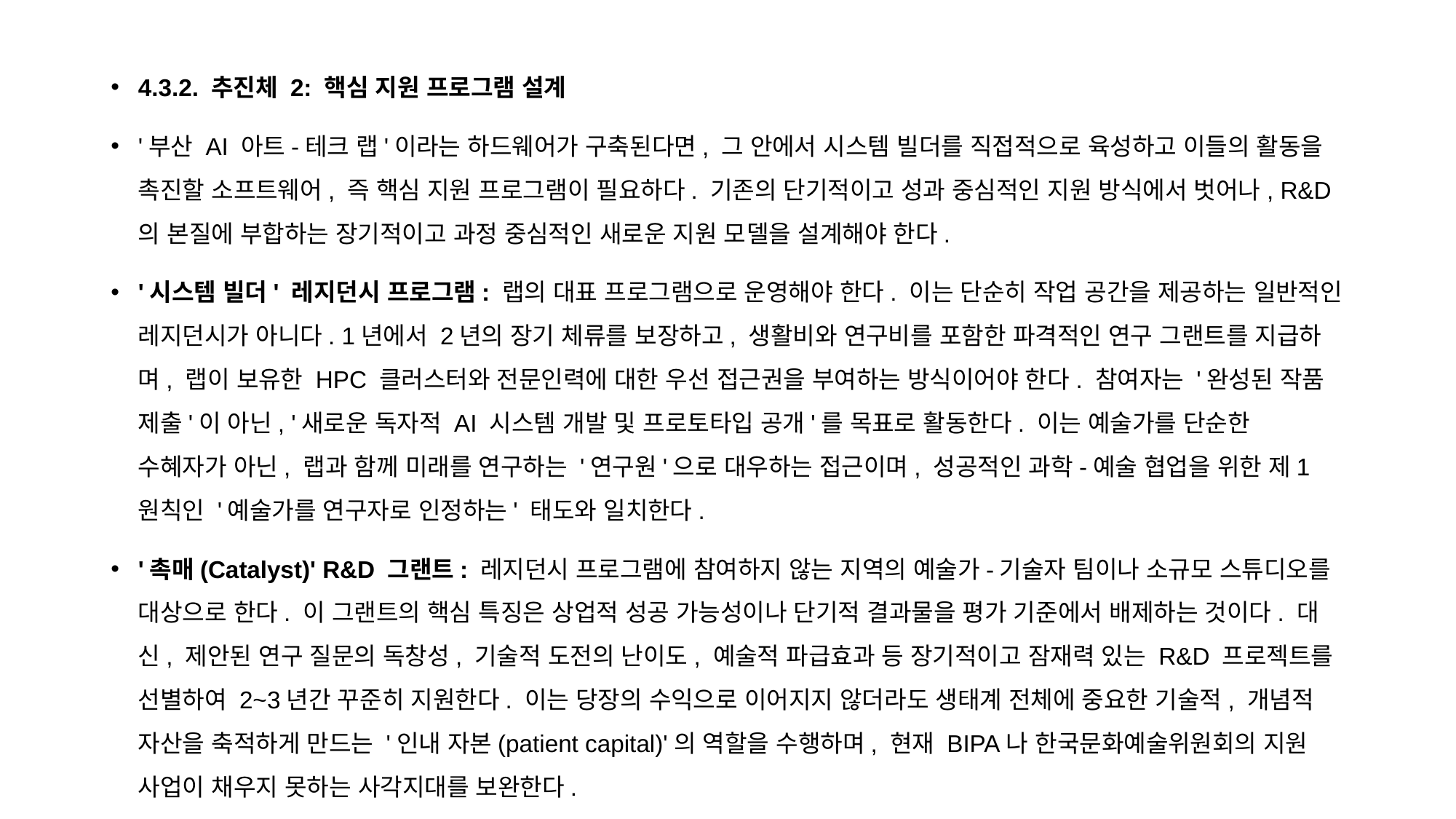

4.3.2. 추진체 2: 핵심 지원 프로그램 설계
'부산 AI 아트-테크 랩'이라는 하드웨어가 구축된다면, 그 안에서 시스템 빌더를 직접적으로 육성하고 이들의 활동을 촉진할 소프트웨어, 즉 핵심 지원 프로그램이 필요하다. 기존의 단기적이고 성과 중심적인 지원 방식에서 벗어나, R&D의 본질에 부합하는 장기적이고 과정 중심적인 새로운 지원 모델을 설계해야 한다.
'시스템 빌더' 레지던시 프로그램: 랩의 대표 프로그램으로 운영해야 한다. 이는 단순히 작업 공간을 제공하는 일반적인 레지던시가 아니다. 1년에서 2년의 장기 체류를 보장하고, 생활비와 연구비를 포함한 파격적인 연구 그랜트를 지급하며, 랩이 보유한 HPC 클러스터와 전문인력에 대한 우선 접근권을 부여하는 방식이어야 한다. 참여자는 '완성된 작품 제출'이 아닌, '새로운 독자적 AI 시스템 개발 및 프로토타입 공개'를 목표로 활동한다. 이는 예술가를 단순한 수혜자가 아닌, 랩과 함께 미래를 연구하는 '연구원'으로 대우하는 접근이며, 성공적인 과학-예술 협업을 위한 제1원칙인 '예술가를 연구자로 인정하는' 태도와 일치한다.
'촉매(Catalyst)' R&D 그랜트: 레지던시 프로그램에 참여하지 않는 지역의 예술가-기술자 팀이나 소규모 스튜디오를 대상으로 한다. 이 그랜트의 핵심 특징은 상업적 성공 가능성이나 단기적 결과물을 평가 기준에서 배제하는 것이다. 대신, 제안된 연구 질문의 독창성, 기술적 도전의 난이도, 예술적 파급효과 등 장기적이고 잠재력 있는 R&D 프로젝트를 선별하여 2~3년간 꾸준히 지원한다. 이는 당장의 수익으로 이어지지 않더라도 생태계 전체에 중요한 기술적, 개념적 자산을 축적하게 만드는 '인내 자본(patient capital)'의 역할을 수행하며, 현재 BIPA나 한국문화예술위원회의 지원 사업이 채우지 못하는 사각지대를 보완한다.